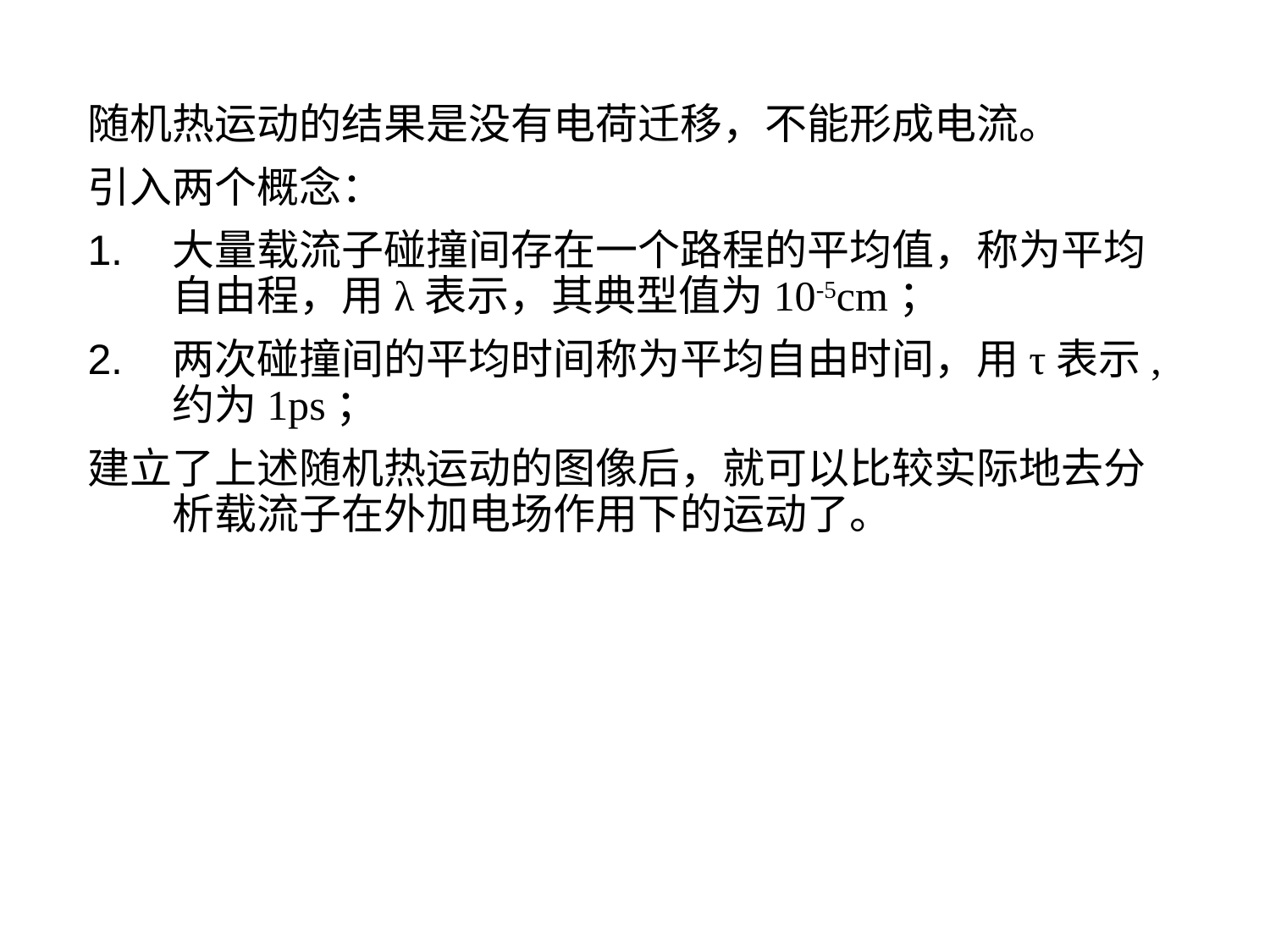

随机热运动的结果是没有电荷迁移，不能形成电流。
引入两个概念：
大量载流子碰撞间存在一个路程的平均值，称为平均自由程，用λ表示，其典型值为10-5cm；
两次碰撞间的平均时间称为平均自由时间，用τ表示,约为1ps；
建立了上述随机热运动的图像后，就可以比较实际地去分析载流子在外加电场作用下的运动了。